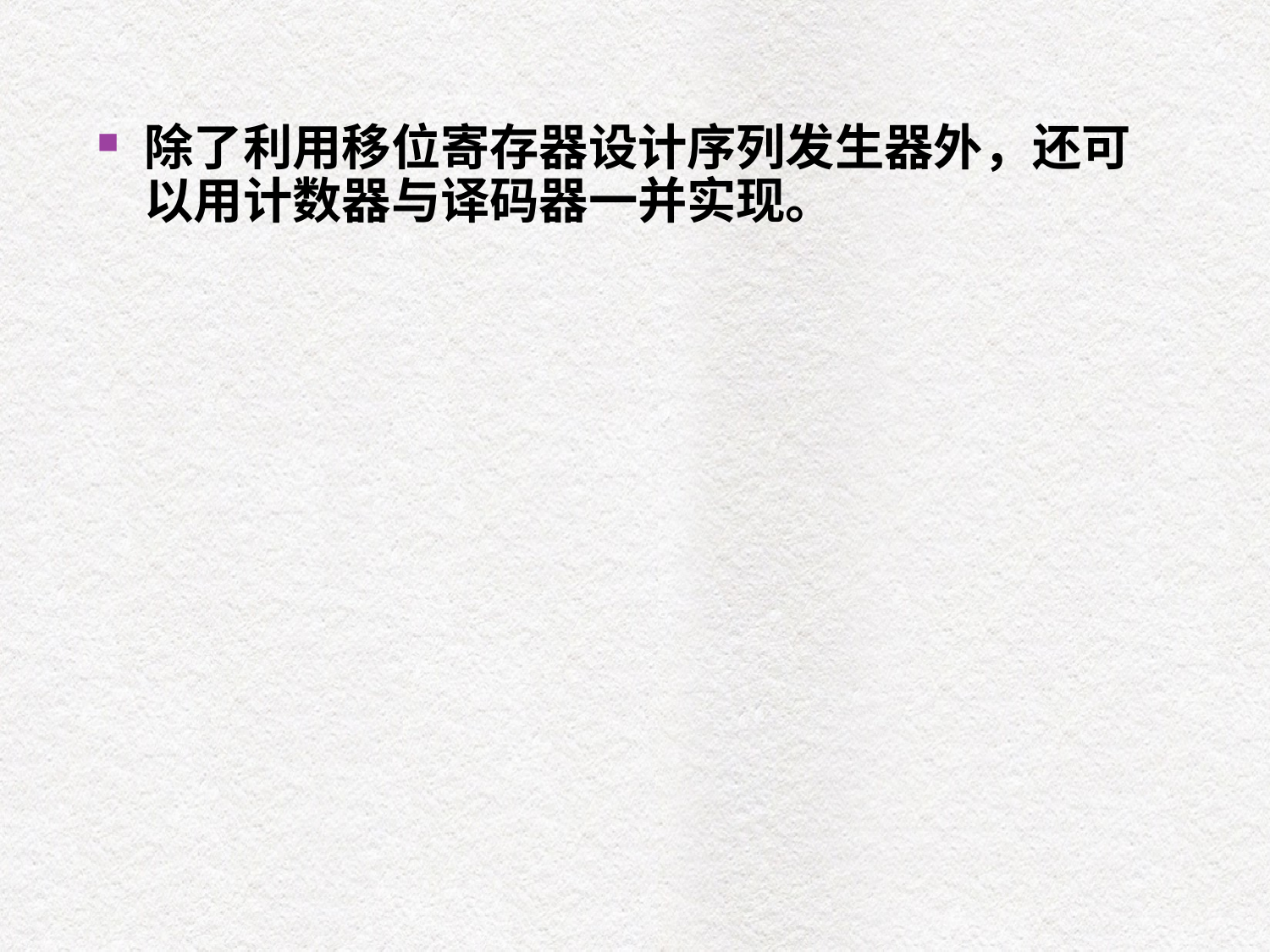

除了利用移位寄存器设计序列发生器外，还可以用计数器与译码器一并实现。